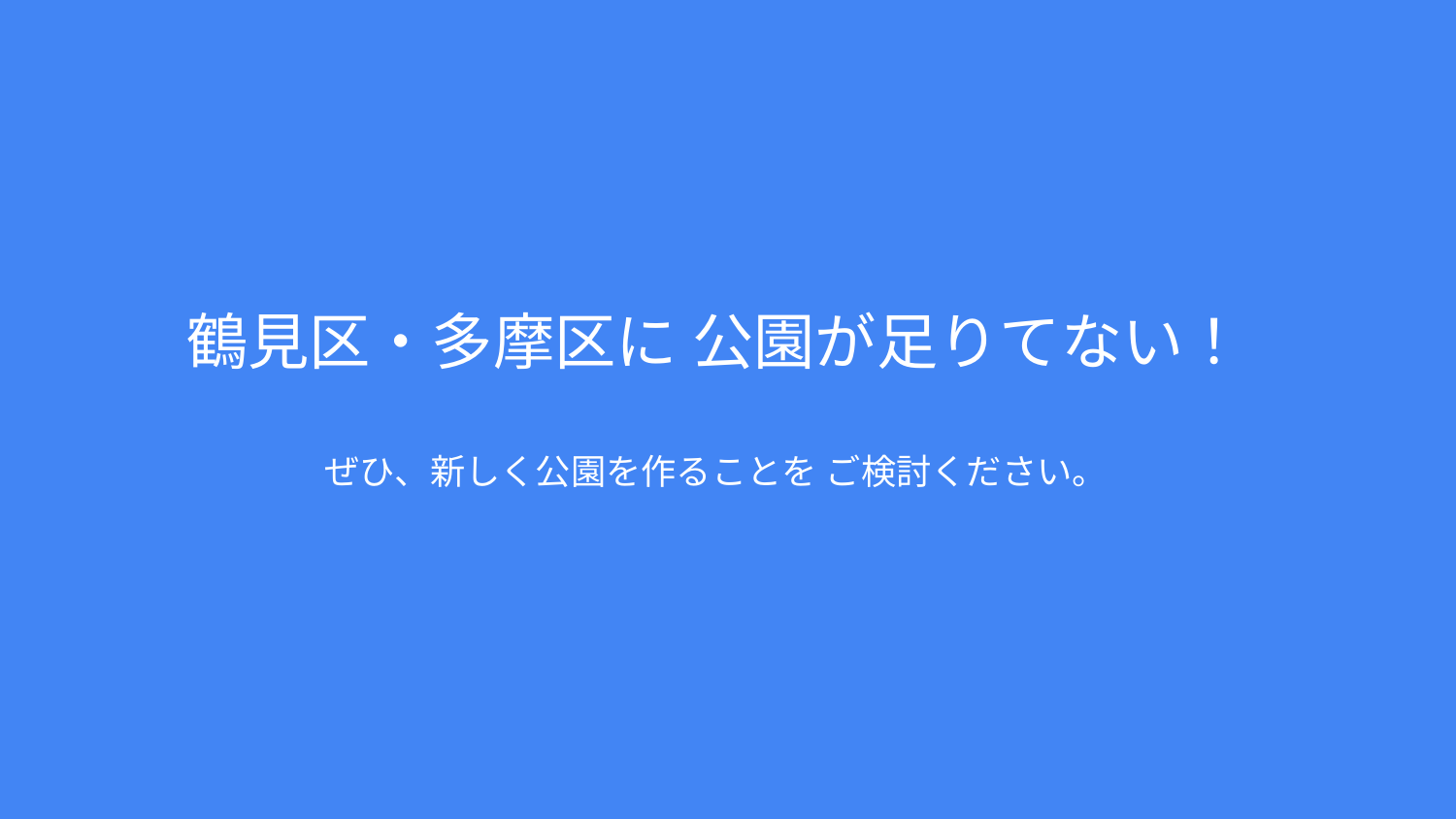

# 鶴見区・多摩区に 公園が足りてない！

ぜひ、新しく公園を作ることを ご検討ください。